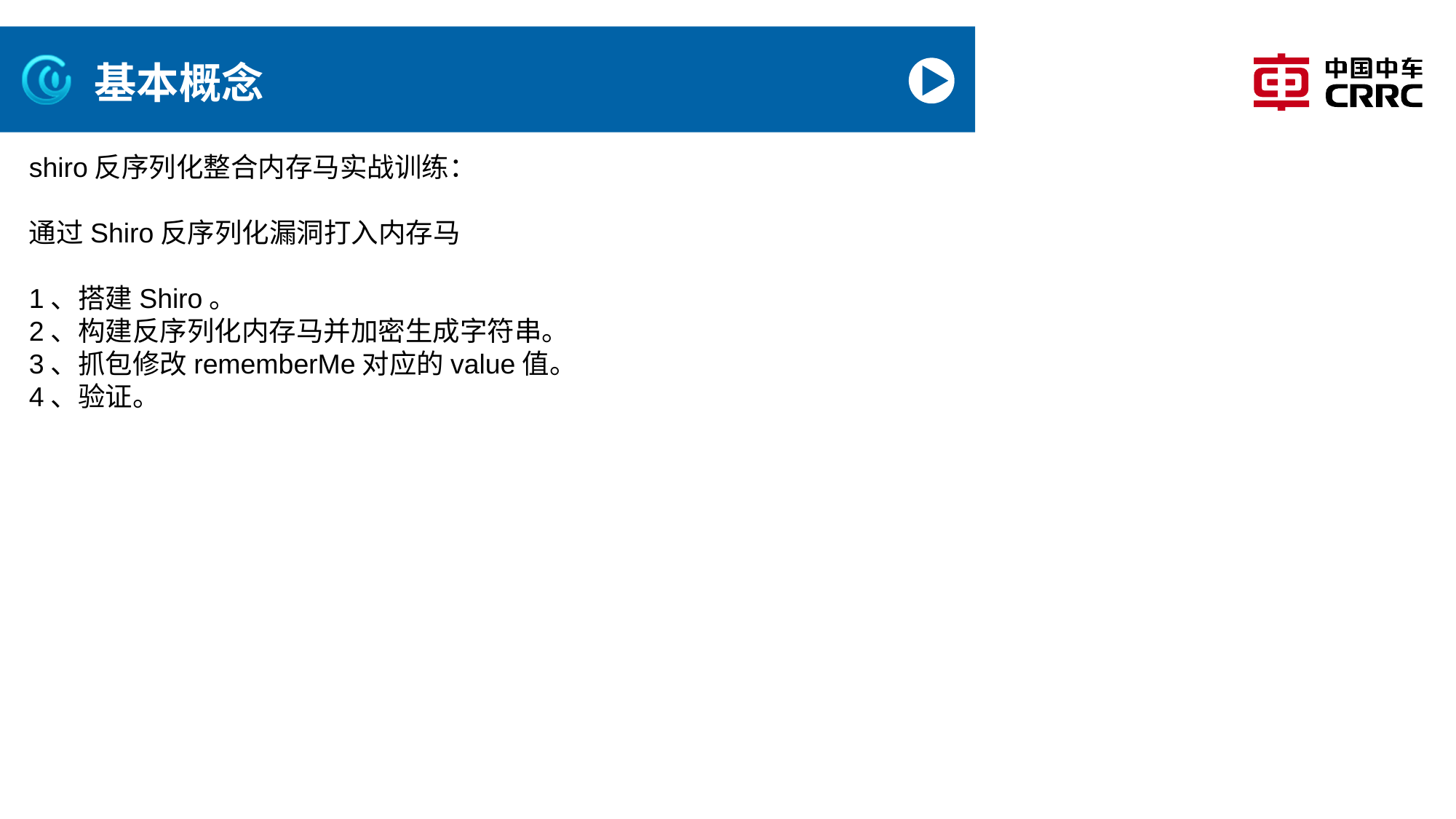

# 基本概念
shiro反序列化整合内存马实战训练：

通过Shiro反序列化漏洞打入内存马

1、搭建Shiro。
2、构建反序列化内存马并加密生成字符串。
3、抓包修改rememberMe对应的value值。
4、验证。

44